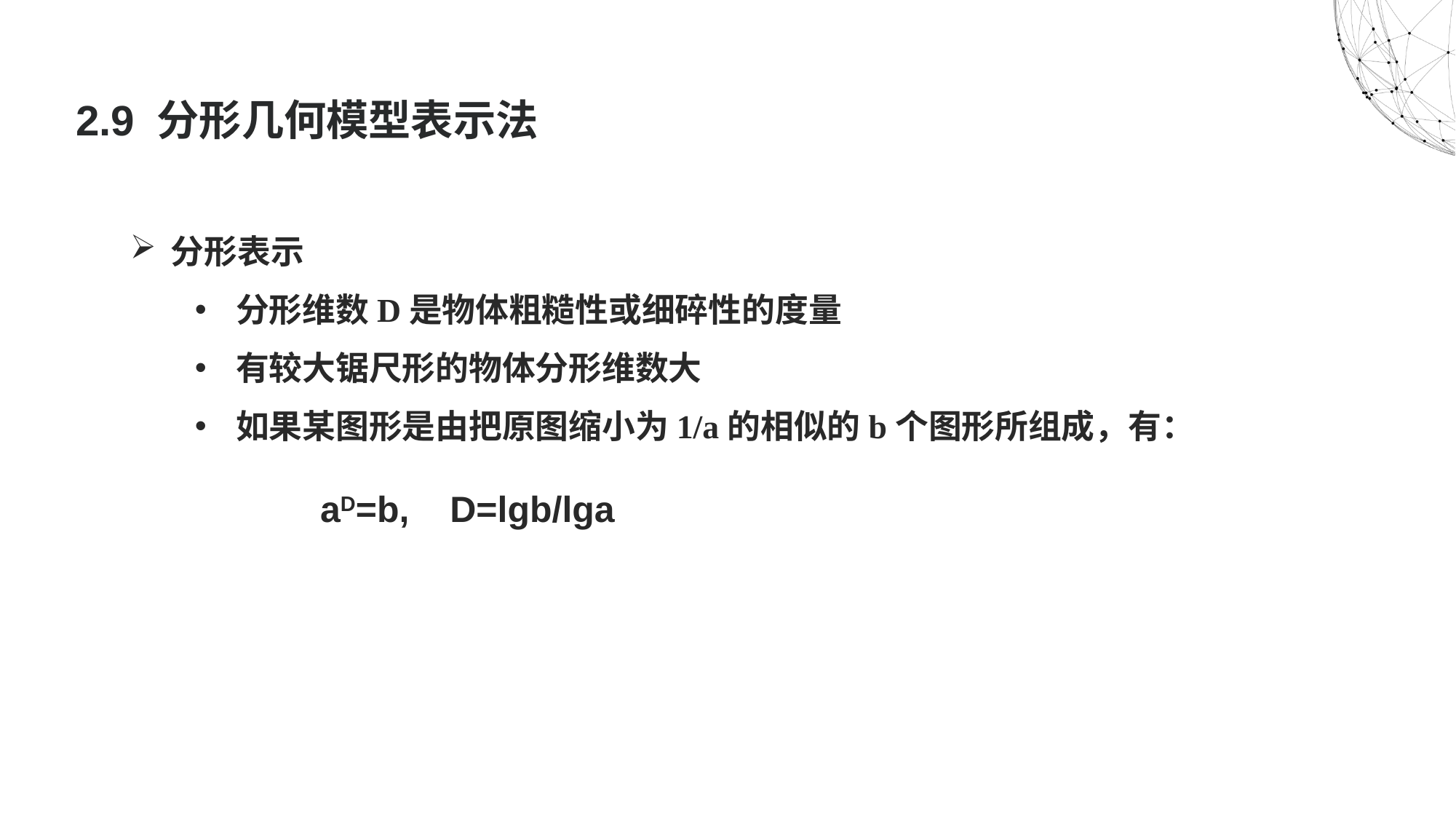

2.9 分形几何模型表示法
分形表示
分形维数D是物体粗糙性或细碎性的度量
有较大锯尺形的物体分形维数大
如果某图形是由把原图缩小为1/a的相似的b个图形所组成，有：
          aD=b,    D=lgb/lga